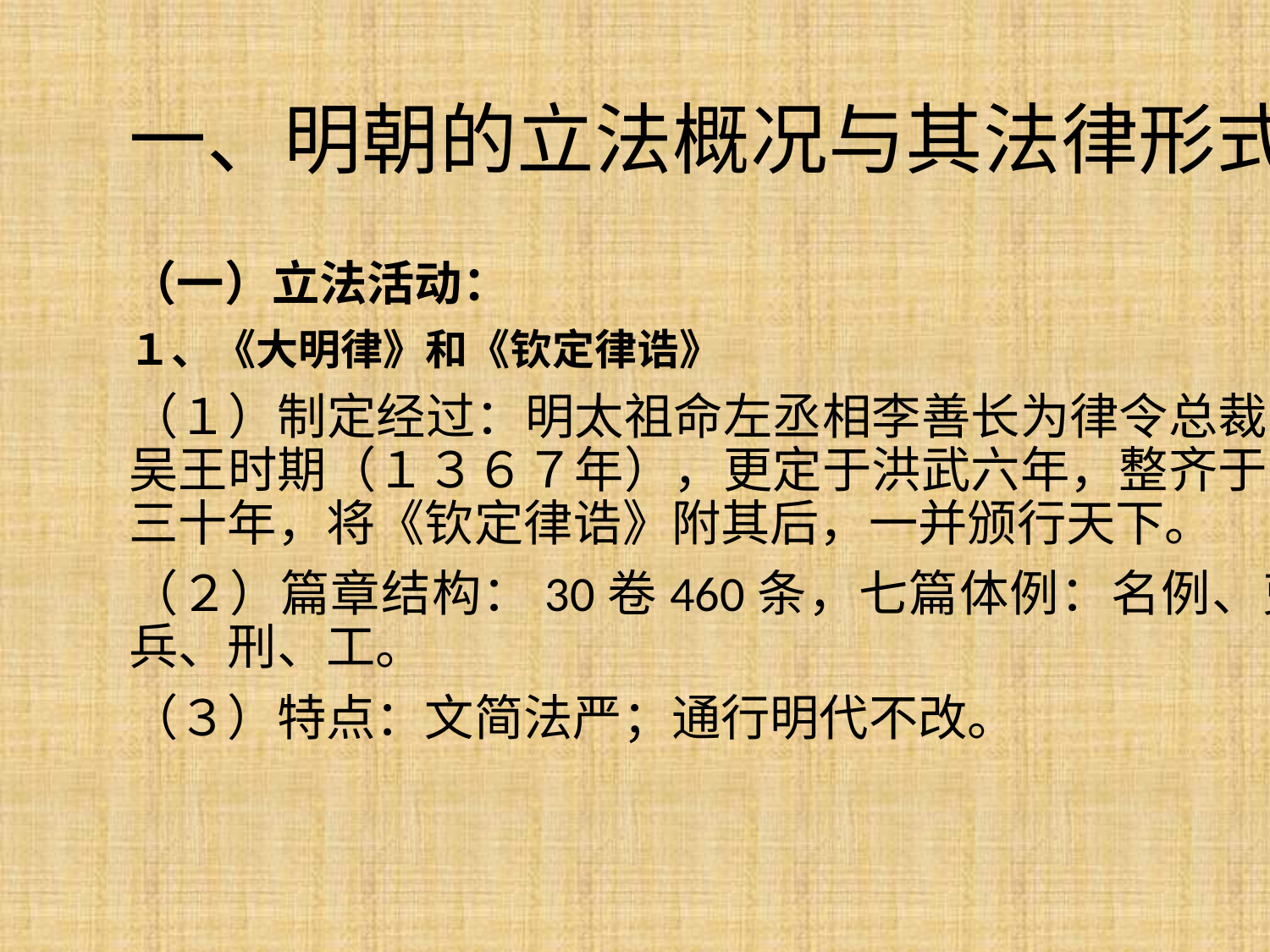

# 一、明朝的立法概况与其法律形式
（一）立法活动：
１、《大明律》和《钦定律诰》
（１）制定经过：明太祖命左丞相李善长为律令总裁官，草创于称吴王时期（１３６７年），更定于洪武六年，整齐于二十二年，至三十年，将《钦定律诰》附其后，一并颁行天下。
（２）篇章结构：30卷460条，七篇体例：名例、吏、户、礼、兵、刑、工。
（３）特点：文简法严；通行明代不改。